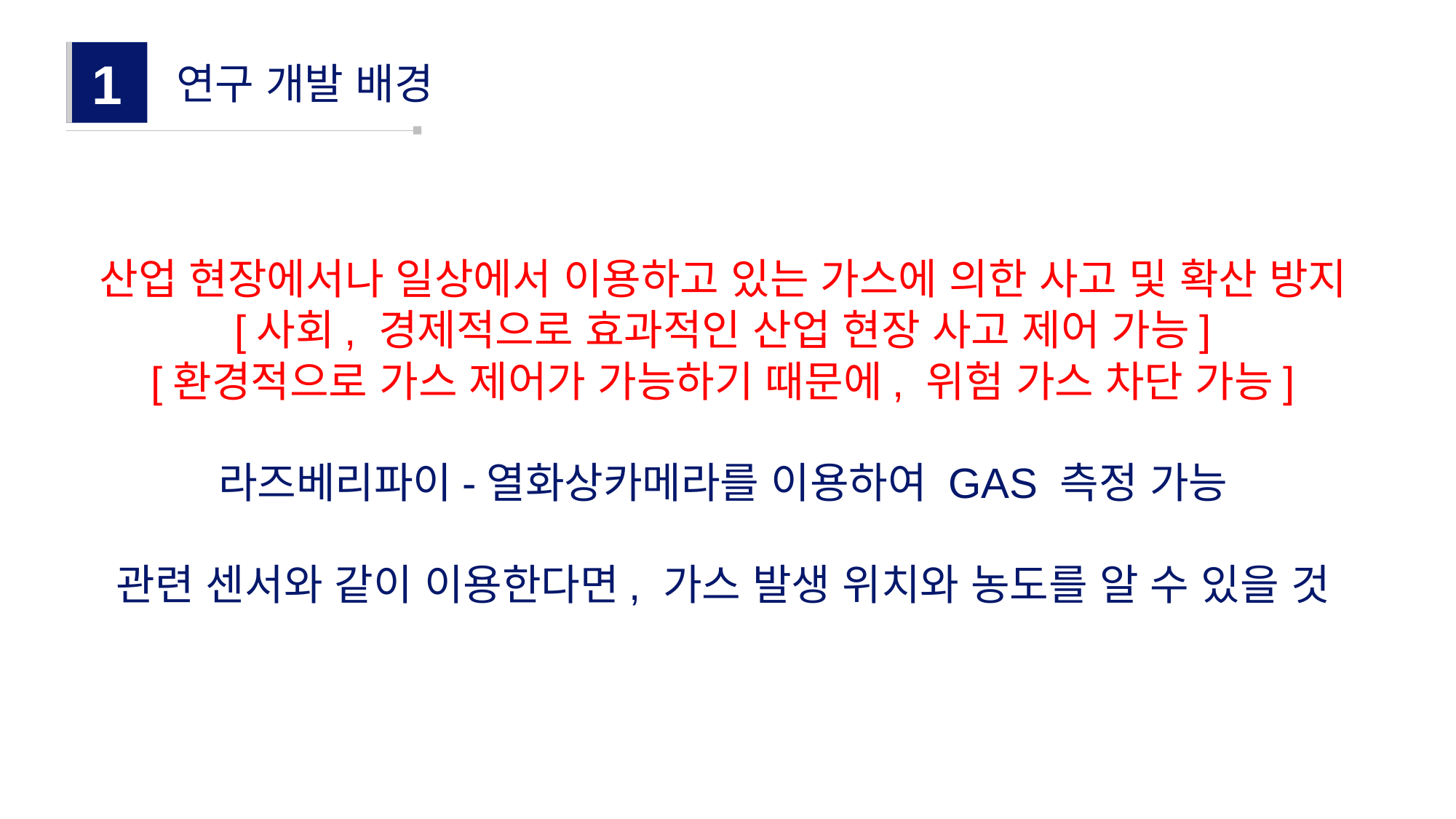

1

연구 개발 배경

산업 현장에서나 일상에서 이용하고 있는 가스에 의한 사고 및 확산 방지
[사회, 경제적으로 효과적인 산업 현장 사고 제어 가능]
[환경적으로 가스 제어가 가능하기 때문에, 위험 가스 차단 가능]

라즈베리파이-열화상카메라를 이용하여 GAS 측정 가능

관련 센서와 같이 이용한다면, 가스 발생 위치와 농도를 알 수 있을 것